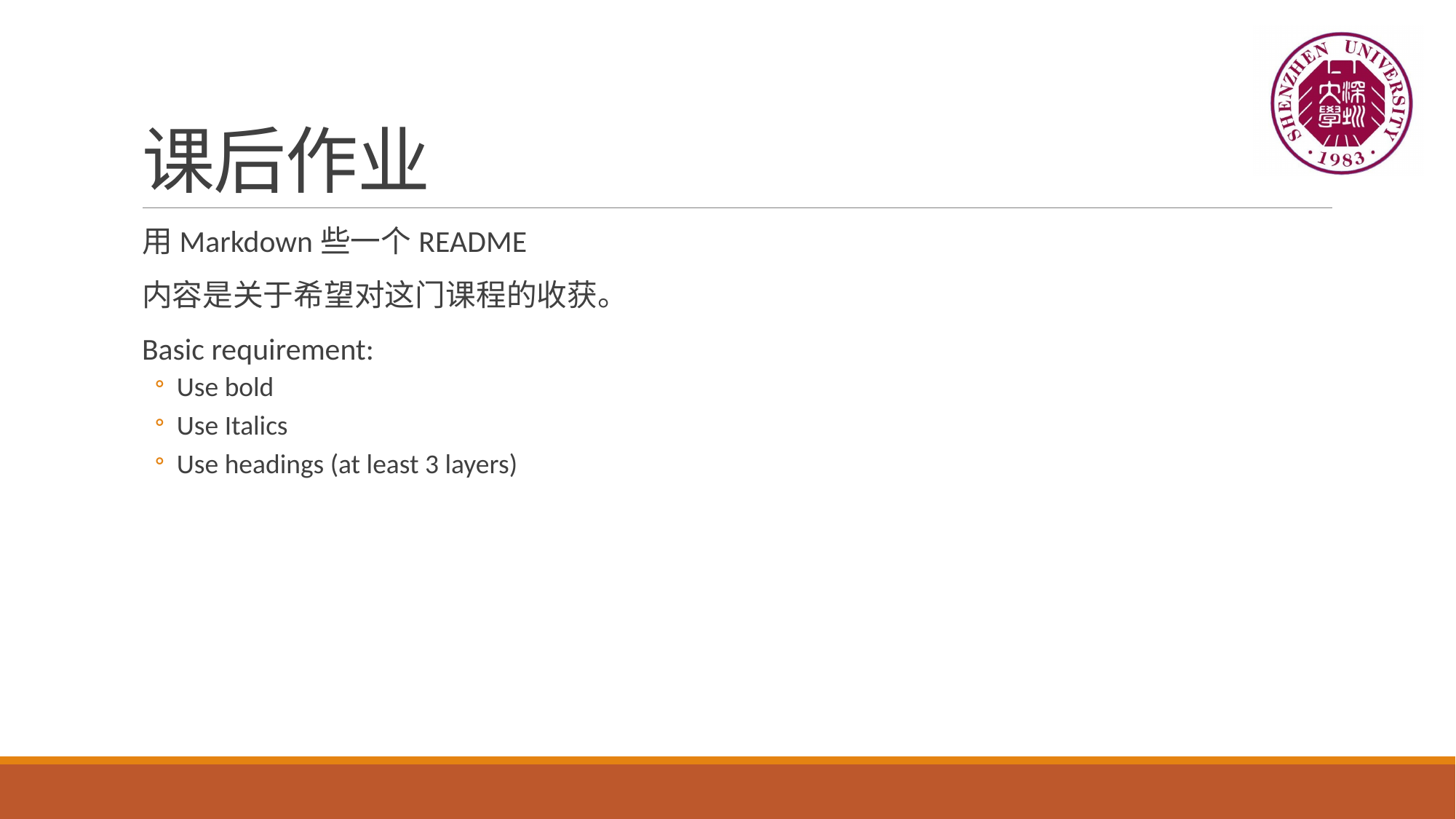

# 课后作业
用Markdown些一个README
内容是关于希望对这门课程的收获。
Basic requirement:
Use bold
Use Italics
Use headings (at least 3 layers)